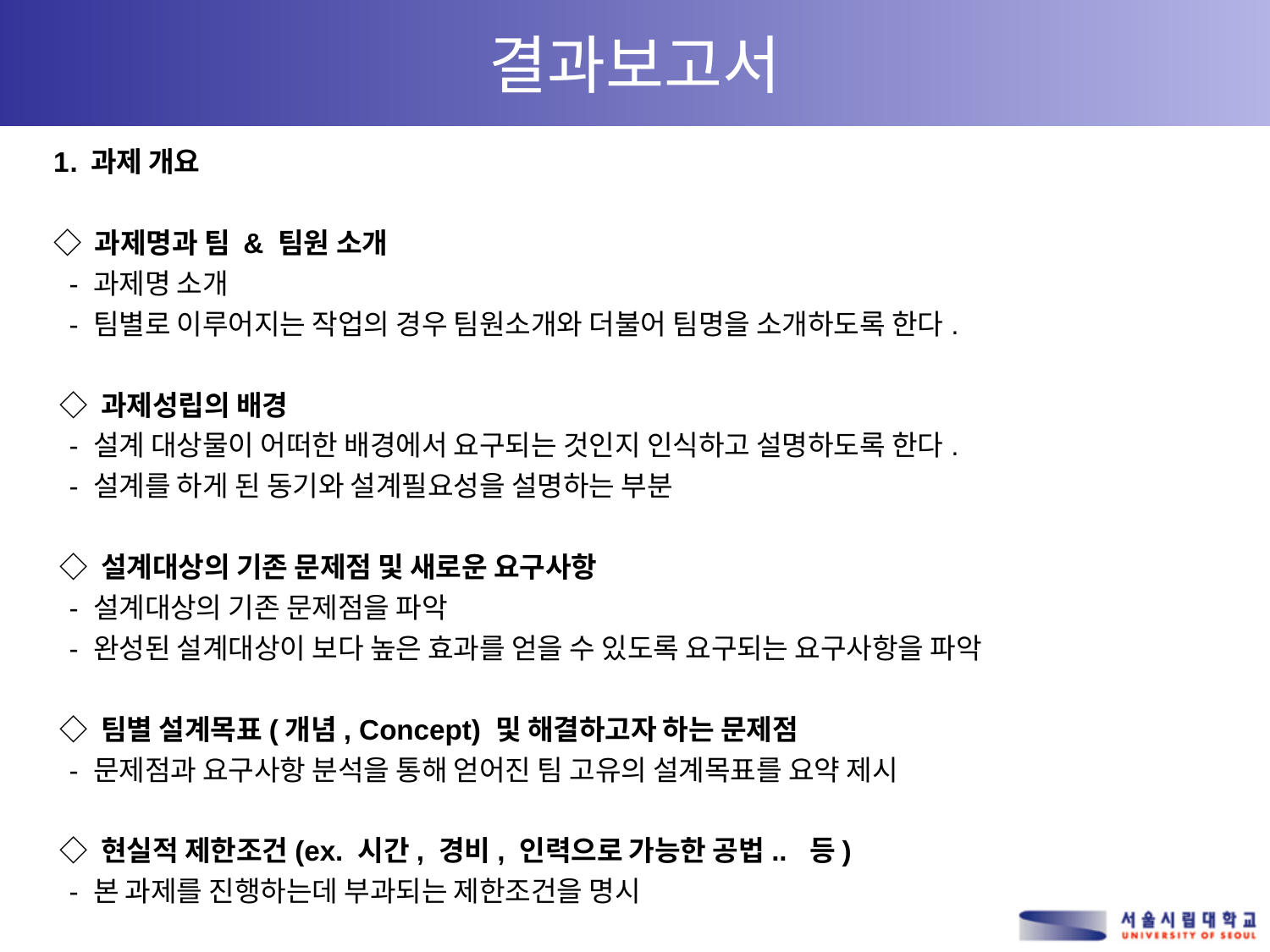

# 결과보고서
과제 개요

◇ 과제명과 팀 & 팀원 소개
  - 과제명 소개
  - 팀별로 이루어지는 작업의 경우 팀원소개와 더불어 팀명을 소개하도록 한다.

 ◇ 과제성립의 배경
  - 설계 대상물이 어떠한 배경에서 요구되는 것인지 인식하고 설명하도록 한다.
  - 설계를 하게 된 동기와 설계필요성을 설명하는 부분

 ◇ 설계대상의 기존 문제점 및 새로운 요구사항
  - 설계대상의 기존 문제점을 파악
  - 완성된 설계대상이 보다 높은 효과를 얻을 수 있도록 요구되는 요구사항을 파악

 ◇ 팀별 설계목표(개념, Concept) 및 해결하고자 하는 문제점
  - 문제점과 요구사항 분석을 통해 얻어진 팀 고유의 설계목표를 요약 제시

 ◇ 현실적 제한조건(ex. 시간, 경비, 인력으로 가능한 공법..  등)
  - 본 과제를 진행하는데 부과되는 제한조건을 명시